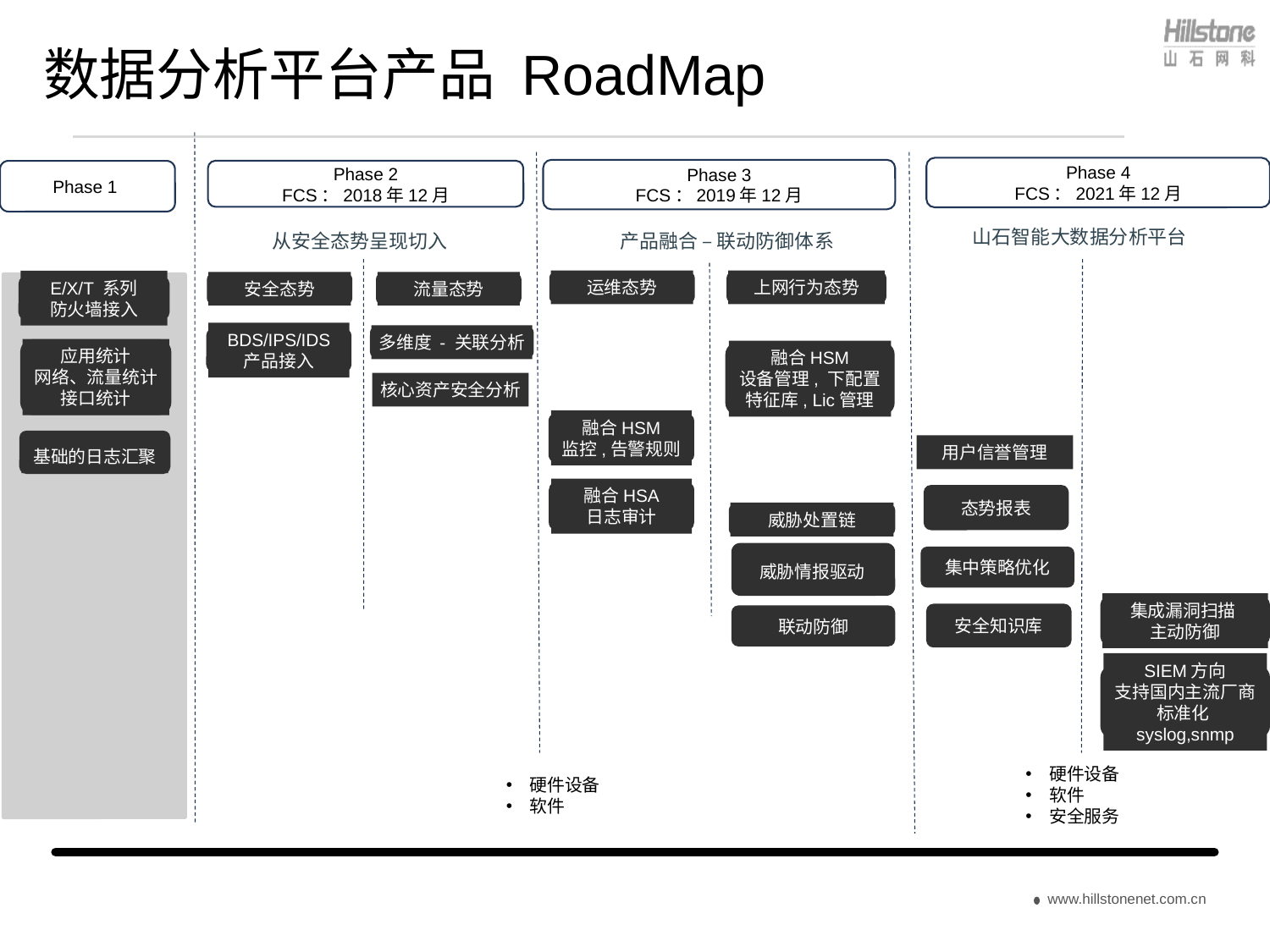

# 数据分析平台产品 RoadMap

Phase 4
FCS：2021年12月

Phase 2
FCS：2018年12月

Phase 3
FCS：2019年12月

Phase 1
山石智能大数据分析平台
产品融合 – 联动防御体系
从安全态势呈现切入

运维态势

安全态势

流量态势

上网行为态势

E/X/T 系列
防火墙接入

BDS/IPS/IDS
产品接入

多维度 - 关联分析

融合HSM
设备管理, 下配置
特征库, Lic管理

应用统计
网络、流量统计
接口统计

核心资产安全分析
融合HSM
监控,告警规则

用户信誉管理
基础的日志汇聚
融合HSA
日志审计

态势报表

威胁处置链

威胁情报驱动

集中策略优化
集成漏洞扫描
主动防御

联动防御

安全知识库
SIEM方向
支持国内主流厂商
标准化syslog,snmp

硬件设备
软件
安全服务
硬件设备
软件